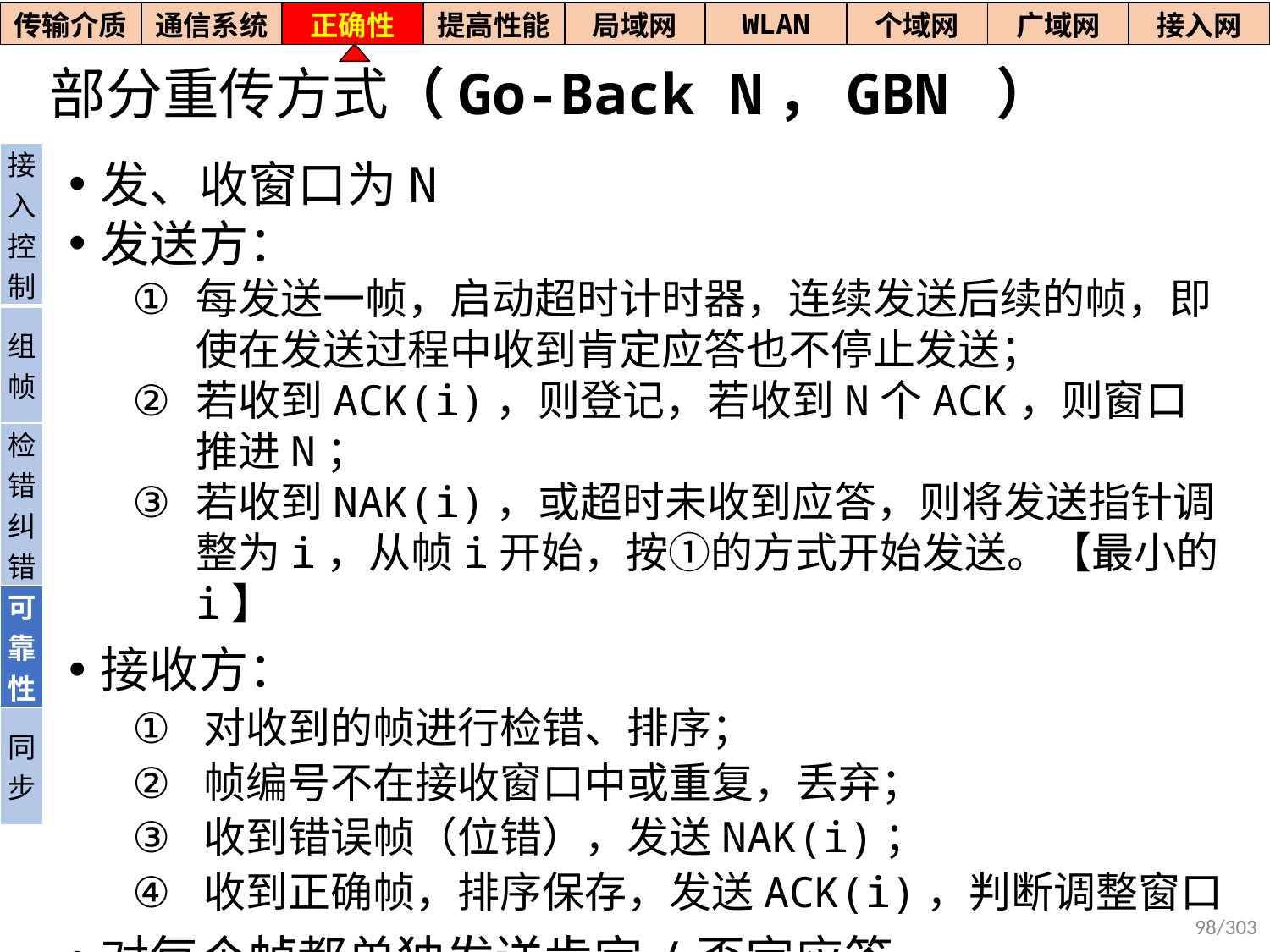

| 传输介质 | 通信系统 | 正确性 | 提高性能 | 局域网 | WLAN | 个域网 | 广域网 | 接入网 |
| --- | --- | --- | --- | --- | --- | --- | --- | --- |

# 部分重传方式（Go-Back N，GBN ）
| 接入控制 |
| --- |
| 组帧 |
| 检错纠错 |
| 可靠性 |
| 同步 |
发、收窗口为N
发送方：
每发送一帧，启动超时计时器，连续发送后续的帧，即使在发送过程中收到肯定应答也不停止发送；
若收到ACK(i)，则登记，若收到N个ACK，则窗口推进N；
若收到NAK(i)，或超时未收到应答，则将发送指针调整为i，从帧i开始，按①的方式开始发送。【最小的i】
接收方：
对收到的帧进行检错、排序；
帧编号不在接收窗口中或重复，丢弃；
收到错误帧（位错），发送NAK(i)；
收到正确帧，排序保存，发送ACK(i)，判断调整窗口
对每个帧都单独发送肯定/否定应答
【接收方收到错帧后，要求重发该错帧及之后的所有帧】

98/303